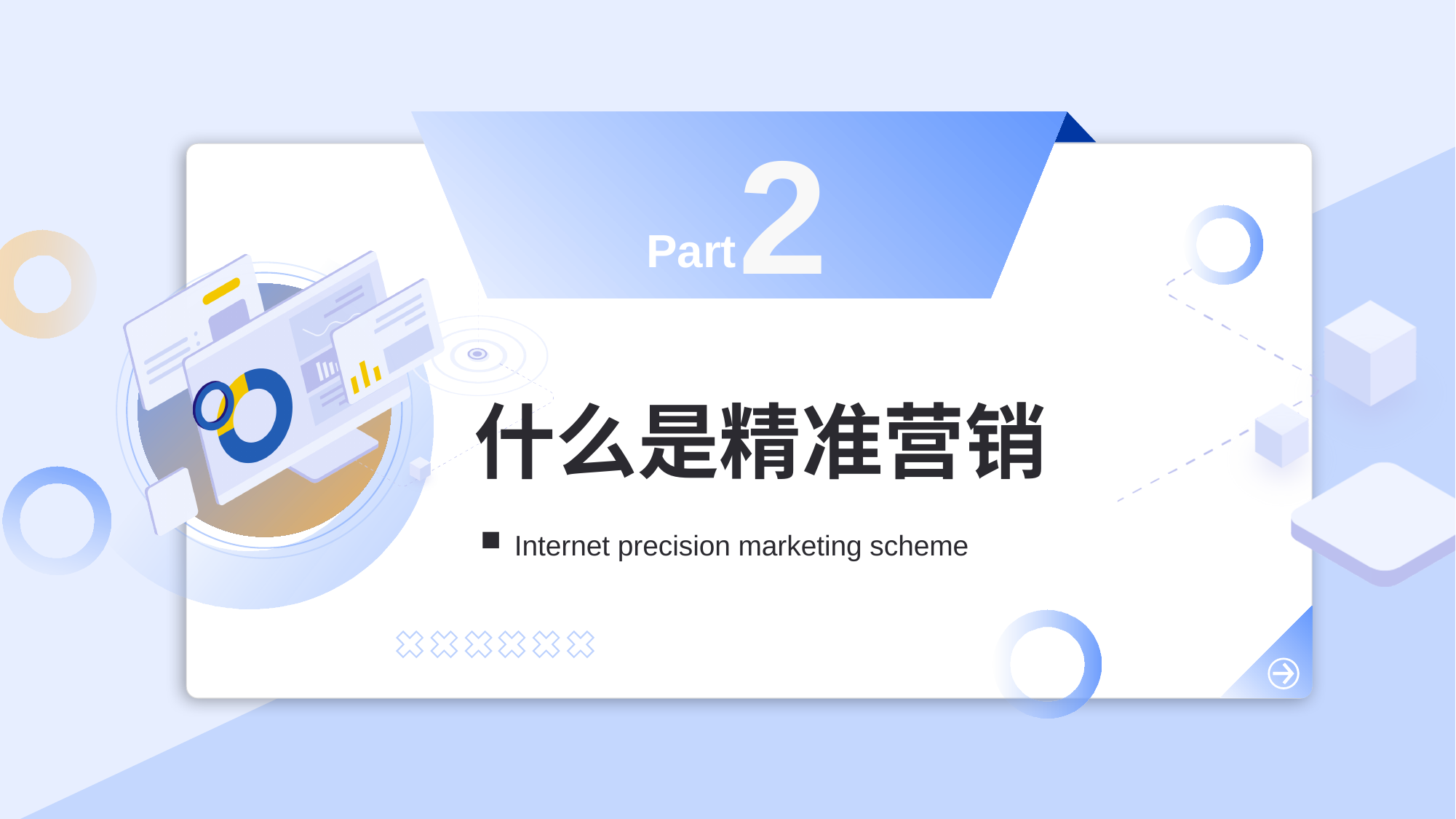

2
Part
什么是精准营销
Internet precision marketing scheme